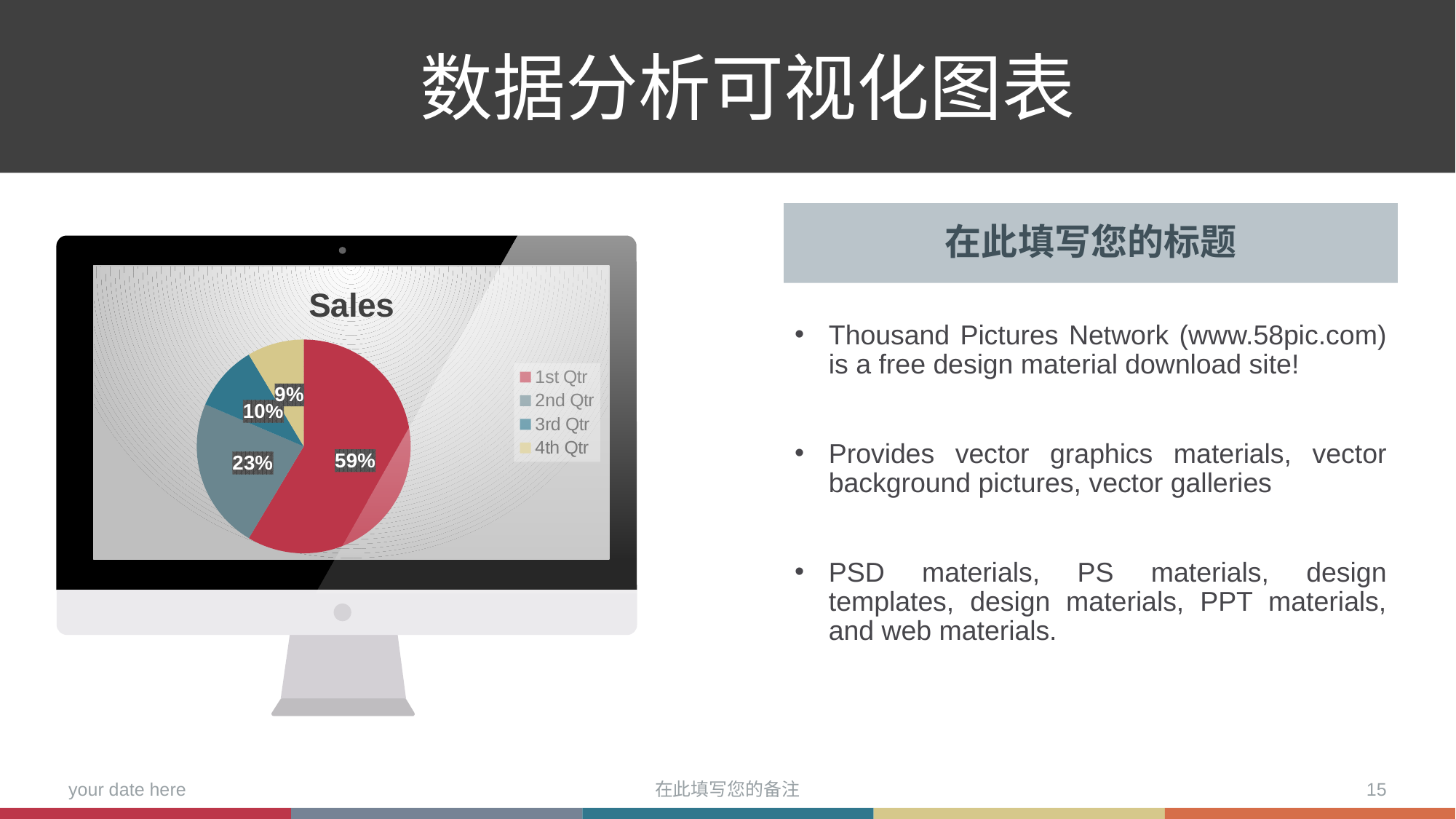

数据分析可视化图表
在此填写您的标题

### Chart:

| Category | Sales |
|---|---|
| 1st Qtr | 8.2 |
| 2nd Qtr | 3.2 |
| 3rd Qtr | 1.4 |
| 4th Qtr | 1.2 |
Thousand Pictures Network (www.58pic.com) is a free design material download site!

Provides vector graphics materials, vector background pictures, vector galleries

PSD materials, PS materials, design templates, design materials, PPT materials, and web materials.
your date here
在此填写您的备注
15